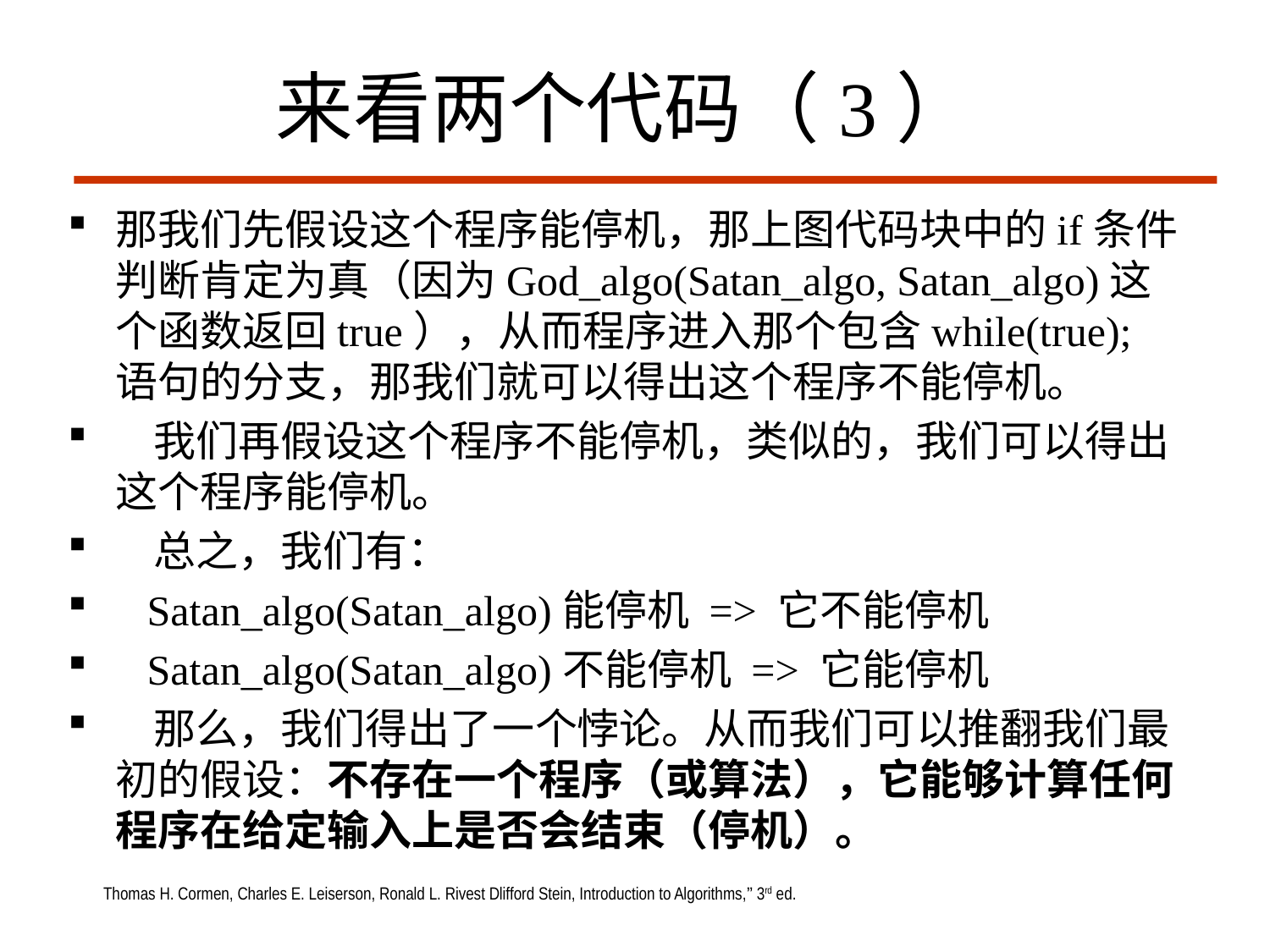

# 来看两个代码（3）
那我们先假设这个程序能停机，那上图代码块中的if条件判断肯定为真（因为God_algo(Satan_algo, Satan_algo)这个函数返回true），从而程序进入那个包含while(true);语句的分支，那我们就可以得出这个程序不能停机。
   我们再假设这个程序不能停机，类似的，我们可以得出这个程序能停机。
   总之，我们有：
   Satan_algo(Satan_algo)能停机 => 它不能停机
   Satan_algo(Satan_algo)不能停机 => 它能停机
   那么，我们得出了一个悖论。从而我们可以推翻我们最初的假设：不存在一个程序（或算法），它能够计算任何程序在给定输入上是否会结束（停机）。